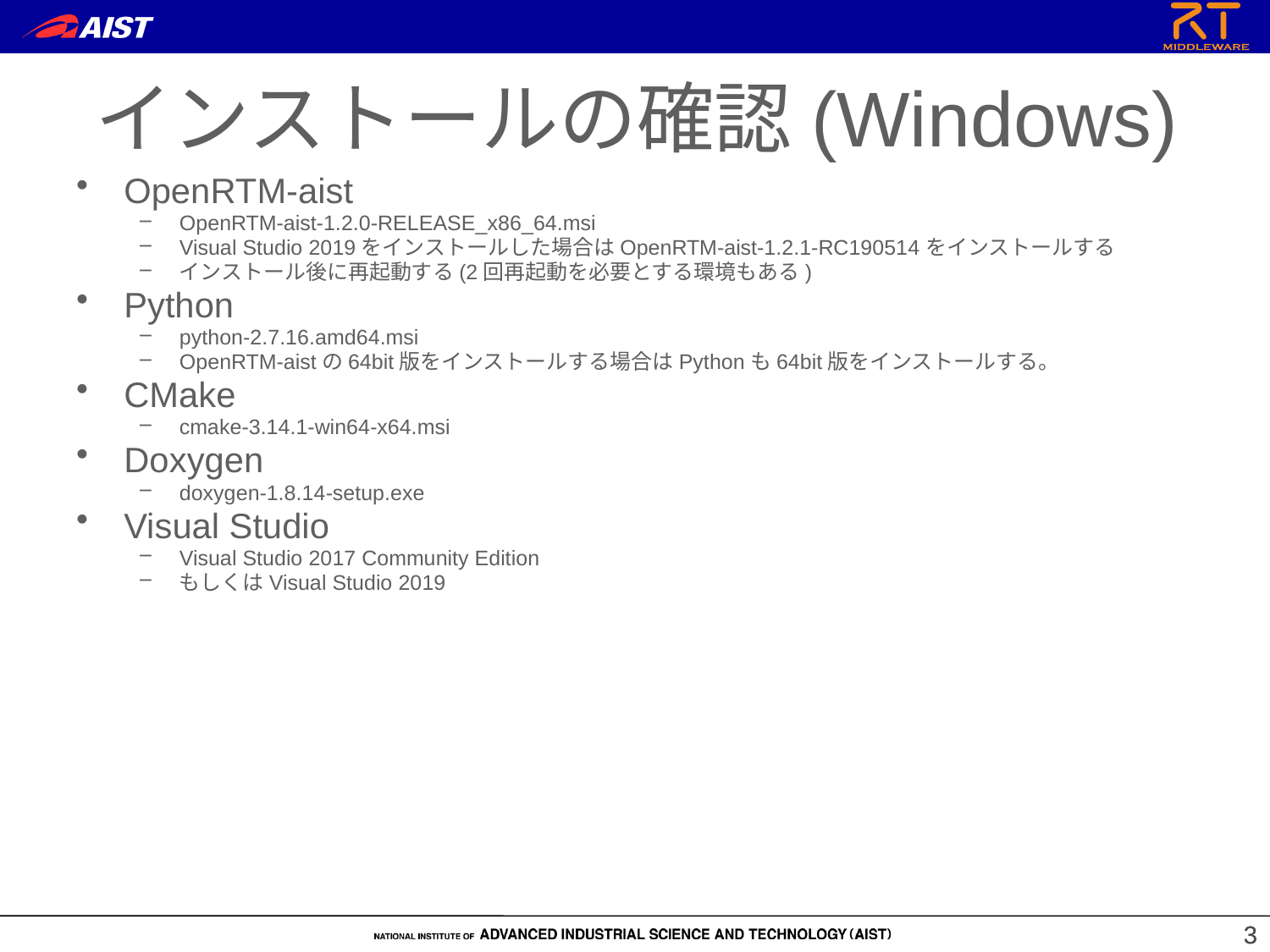

インストールの確認(Windows)
OpenRTM-aist
OpenRTM-aist-1.2.0-RELEASE_x86_64.msi
Visual Studio 2019をインストールした場合はOpenRTM-aist-1.2.1-RC190514をインストールする
インストール後に再起動する(2回再起動を必要とする環境もある)
Python
python-2.7.16.amd64.msi
OpenRTM-aistの64bit版をインストールする場合はPythonも64bit版をインストールする。
CMake
cmake-3.14.1-win64-x64.msi
Doxygen
doxygen-1.8.14-setup.exe
Visual Studio
Visual Studio 2017 Community Edition
もしくはVisual Studio 2019
3
3